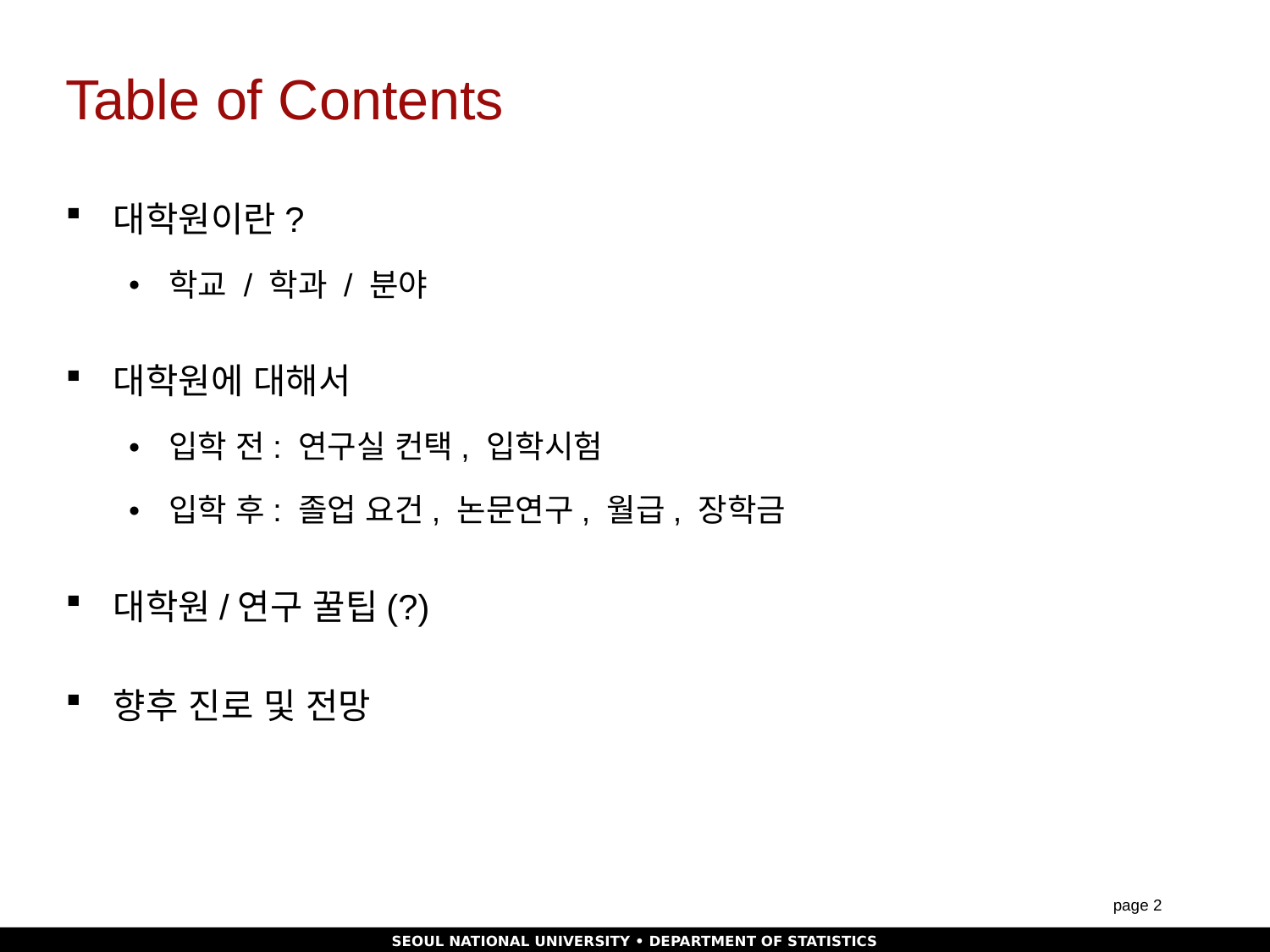

# Table of Contents
대학원이란?
학교 / 학과 / 분야

대학원에 대해서
입학 전: 연구실 컨택, 입학시험
입학 후: 졸업 요건, 논문연구, 월급, 장학금

대학원/연구 꿀팁(?)

향후 진로 및 전망

page 2